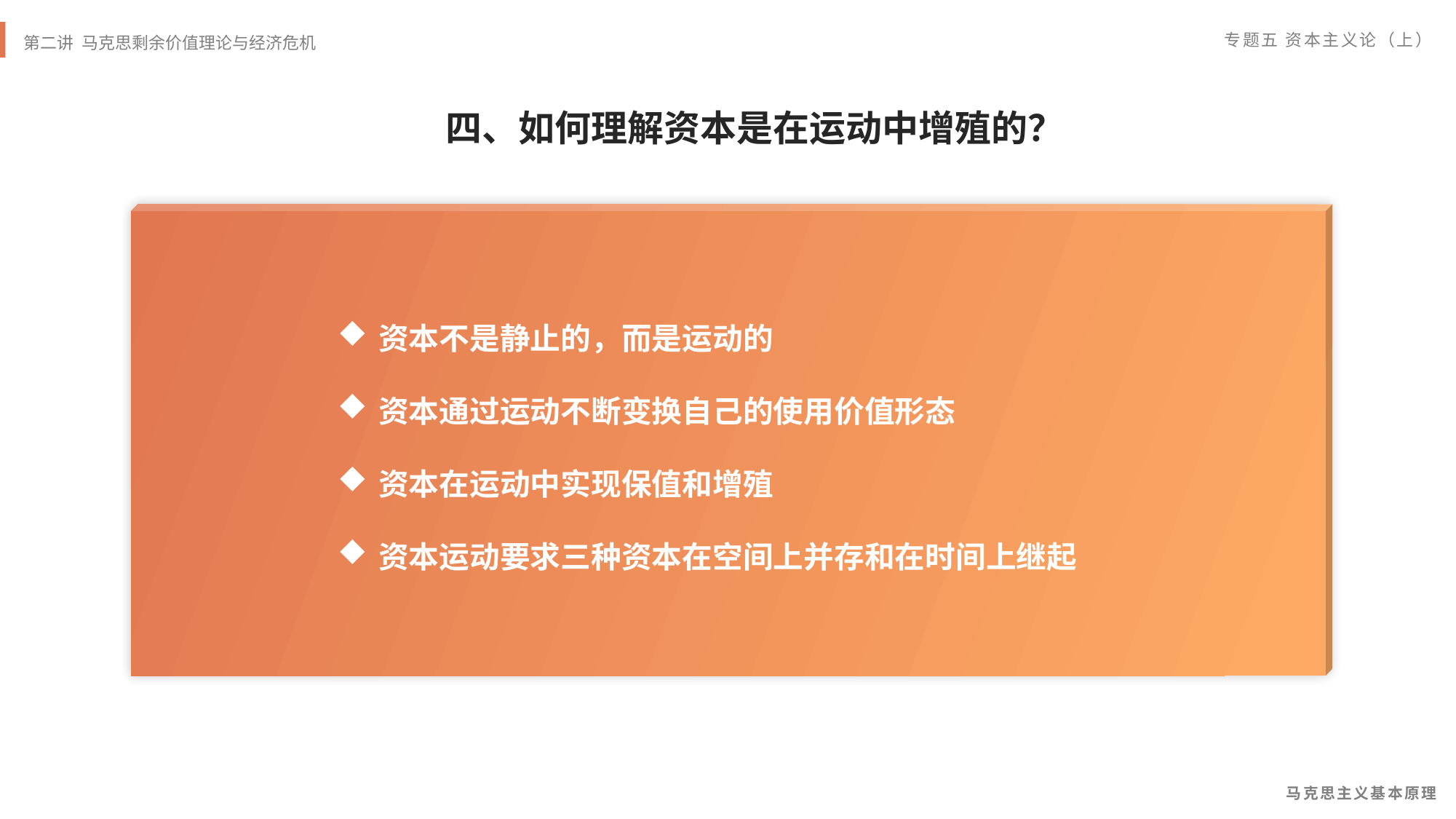

四、如何理解资本是在运动中增殖的？

资本不是静止的，而是运动的
资本通过运动不断变换自己的使用价值形态
资本在运动中实现保值和增殖
资本运动要求三种资本在空间上并存和在时间上继起